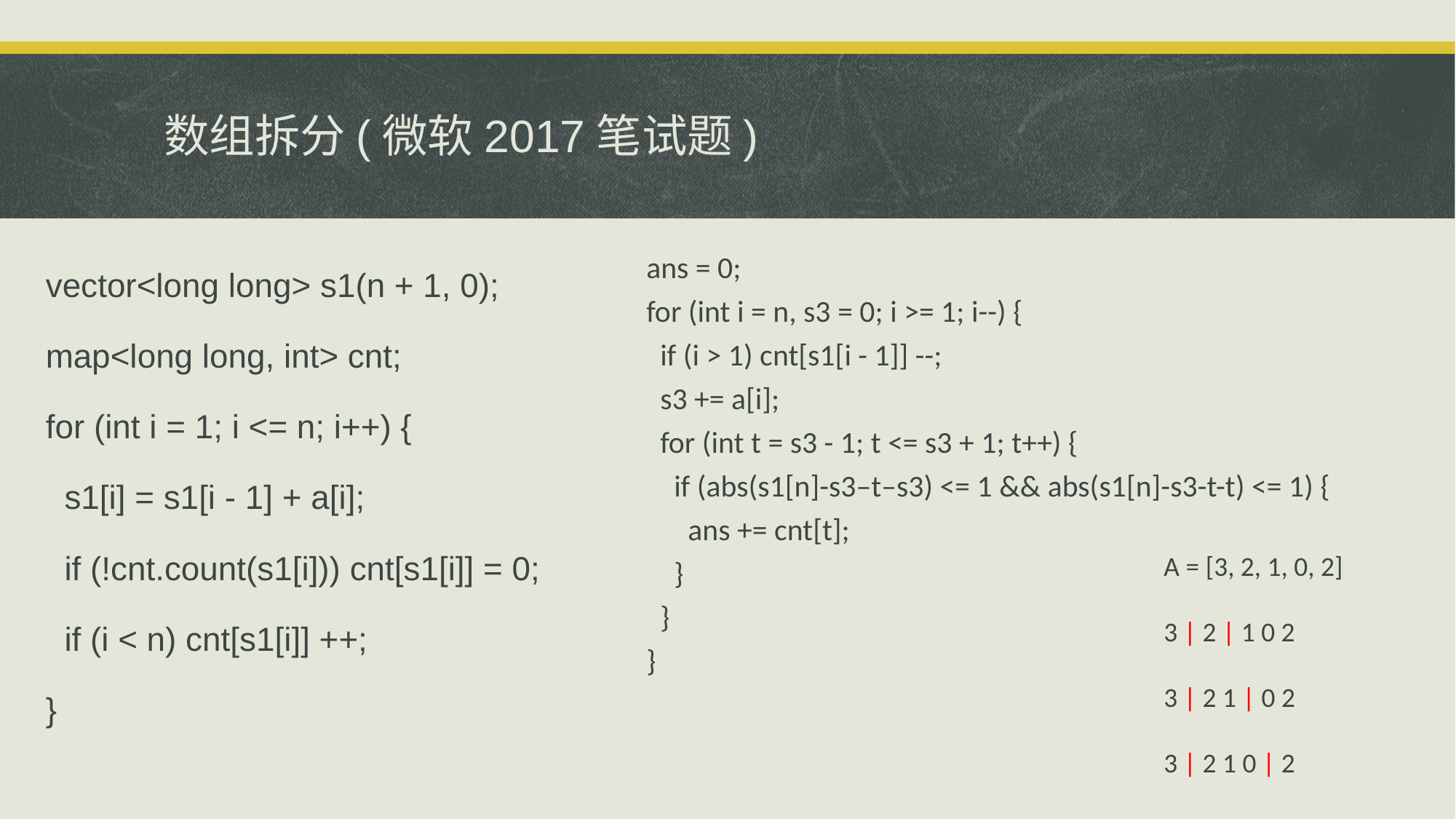

# 数组拆分(微软2017笔试题)
ans = 0;
for (int i = n, s3 = 0; i >= 1; i--) {
  if (i > 1) cnt[s1[i - 1]] --;
  s3 += a[i];
  for (int t = s3 - 1; t <= s3 + 1; t++) {
    if (abs(s1[n]-s3–t–s3) <= 1 && abs(s1[n]-s3-t-t) <= 1) {
      ans += cnt[t];
    }
  }
}
vector<long long> s1(n + 1, 0);
map<long long, int> cnt;
for (int i = 1; i <= n; i++) {
  s1[i] = s1[i - 1] + a[i];
  if (!cnt.count(s1[i])) cnt[s1[i]] = 0;
  if (i < n) cnt[s1[i]] ++;
}

A = [3, 2, 1, 0, 2]

3 | 2 | 1 0 2

3 | 2 1 | 0 2

3 | 2 1 0 | 2